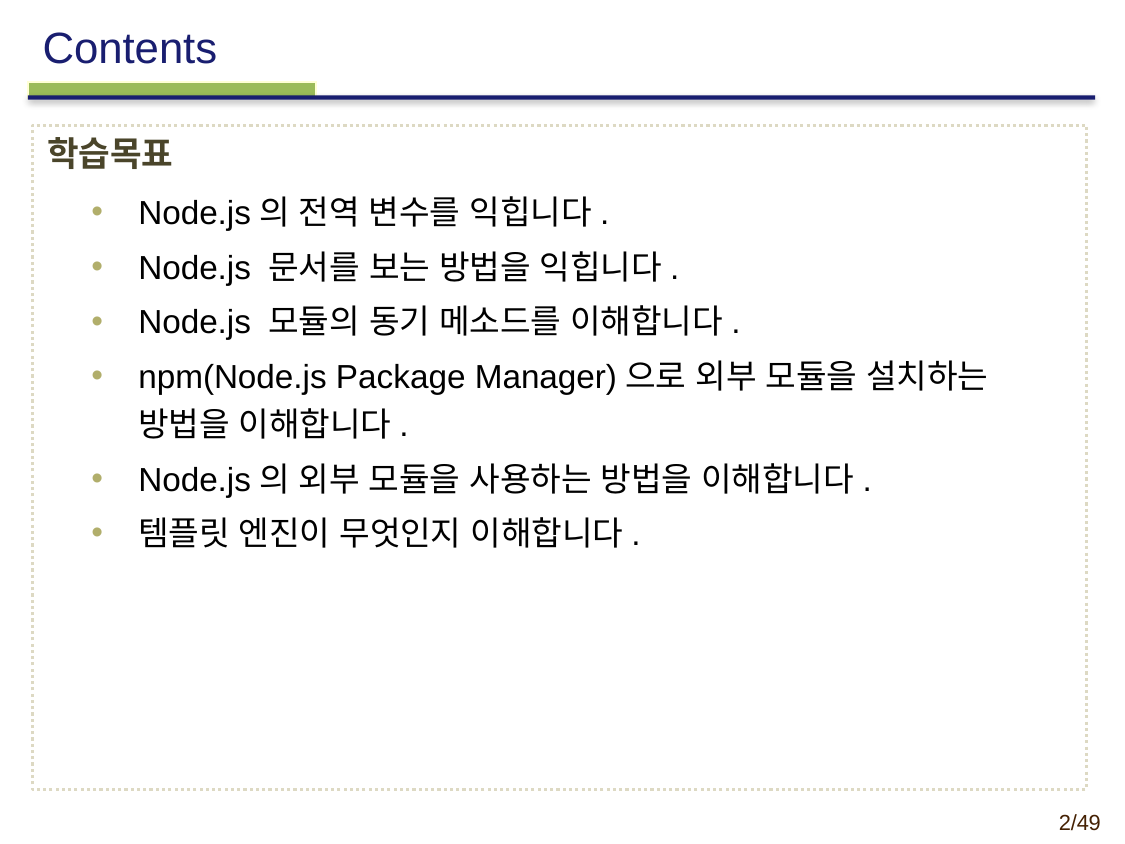

학습목표
Node.js의 전역 변수를 익힙니다.
Node.js 문서를 보는 방법을 익힙니다.
Node.js 모듈의 동기 메소드를 이해합니다.
npm(Node.js Package Manager)으로 외부 모듈을 설치하는 방법을 이해합니다.
Node.js의 외부 모듈을 사용하는 방법을 이해합니다.
템플릿 엔진이 무엇인지 이해합니다.